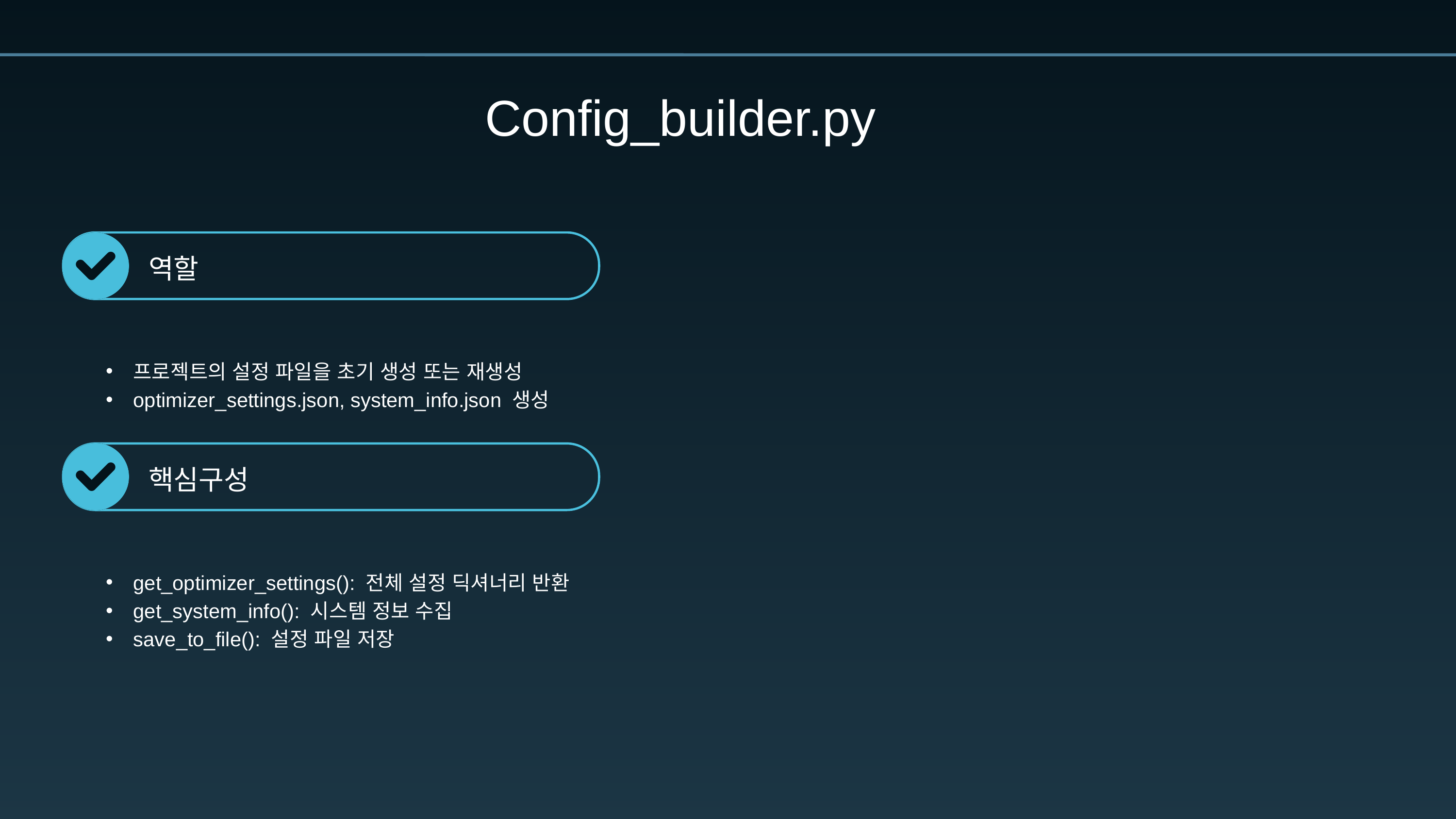

Config_builder.py

역할
프로젝트의 설정 파일을 초기 생성 또는 재생성
optimizer_settings.json, system_info.json 생성

핵심구성
get_optimizer_settings(): 전체 설정 딕셔너리 반환
get_system_info(): 시스템 정보 수집
save_to_file(): 설정 파일 저장